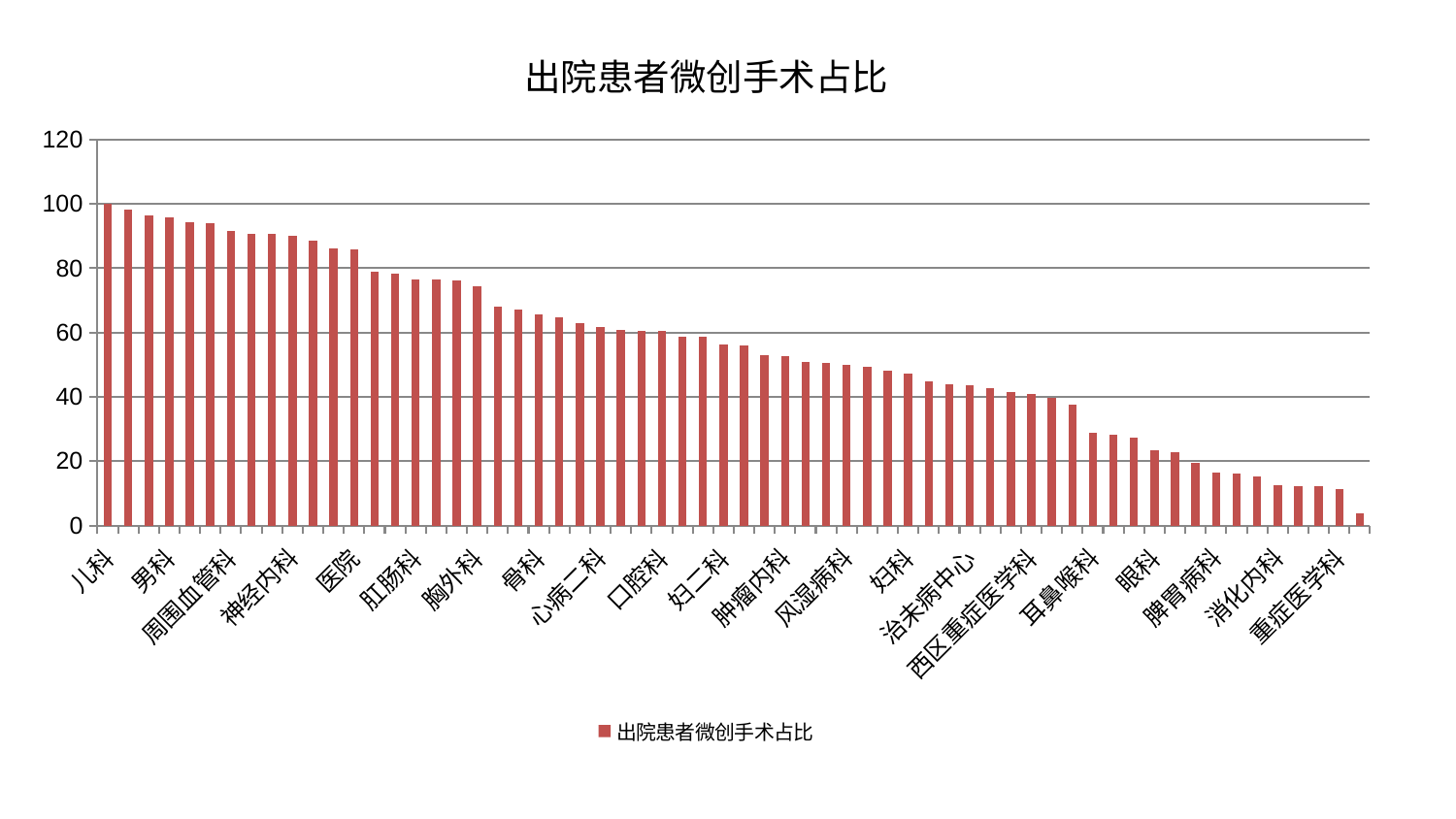

### Chart: 出院患者微创手术占比

| Category | 出院患者微创手术占比 |
|---|---|
| 儿科 | 100.0 |
| 脑病三科 | 98.30608563018401 |
| 创伤骨科 | 96.3797041300643 |
| 男科 | 95.79724096514525 |
| 老年医学科 | 94.43527810278769 |
| 关节骨科 | 94.14298454455852 |
| 周围血管科 | 91.74825880089291 |
| 显微骨科 | 90.8372887822063 |
| 脾胃科消化科合并 | 90.65021890989479 |
| 神经内科 | 90.19339790624643 |
| 小儿骨科 | 88.56997733246129 |
| 心血管内科 | 86.02196728232795 |
| 医院 | 85.91783821434194 |
| 心病三科 | 78.81749476620634 |
| 泌尿外科 | 78.35839952155105 |
| 肛肠科 | 76.52305966416534 |
| 普通外科 | 76.38611268373177 |
| 肾脏内科 | 76.05670523767456 |
| 胸外科 | 74.52707342920851 |
| 皮肤科 | 67.98689758612899 |
| 中医外治中心 | 67.16259271136599 |
| 骨科 | 65.69886962312539 |
| 推拿科 | 64.75127494750944 |
| 微创骨科 | 62.87107154503086 |
| 心病二科 | 61.77624929231788 |
| 美容皮肤科 | 60.83063537978967 |
| 中医经典科 | 60.64474510346331 |
| 口腔科 | 60.63251013150611 |
| 综合内科 | 58.851797516833514 |
| 呼吸内科 | 58.731409007767716 |
| 妇二科 | 56.230928287979154 |
| 内分泌科 | 55.85254688204207 |
| 身心医学科 | 52.91702528354209 |
| 肿瘤内科 | 52.60737453943142 |
| 小儿推拿科 | 50.85140114444128 |
| 血液科 | 50.54517514900554 |
| 风湿病科 | 49.829207765509636 |
| 产科 | 49.339610796497944 |
| 肝病科 | 48.07723840731415 |
| 妇科 | 47.3564572373304 |
| 东区肾病科 | 44.8728182658497 |
| 脑病一科 | 43.99608794870092 |
| 治未病中心 | 43.651952942163035 |
| 运动损伤骨科 | 42.82752778897782 |
| 康复科 | 41.476494827375625 |
| 西区重症医学科 | 40.863211711099346 |
| 心病四科 | 39.66690534123053 |
| 脑病二科 | 37.48425377694038 |
| 耳鼻喉科 | 28.688595068837223 |
| 神经外科 | 28.22354940021877 |
| 乳腺甲状腺外科 | 27.44642974825591 |
| 眼科 | 23.429754267370992 |
| 肝胆外科 | 22.680012010848227 |
| 东区重症医学科 | 19.353431792411314 |
| 脾胃病科 | 16.455587179043647 |
| 妇科妇二科合并 | 16.180445721230495 |
| 肾病科 | 15.294845590011118 |
| 消化内科 | 12.62682753090491 |
| 心病一科 | 12.12960947191428 |
| 针灸科 | 12.08601092421244 |
| 重症医学科 | 11.200594230007473 |
| 脊柱骨科 | 3.810962195397413 |
14